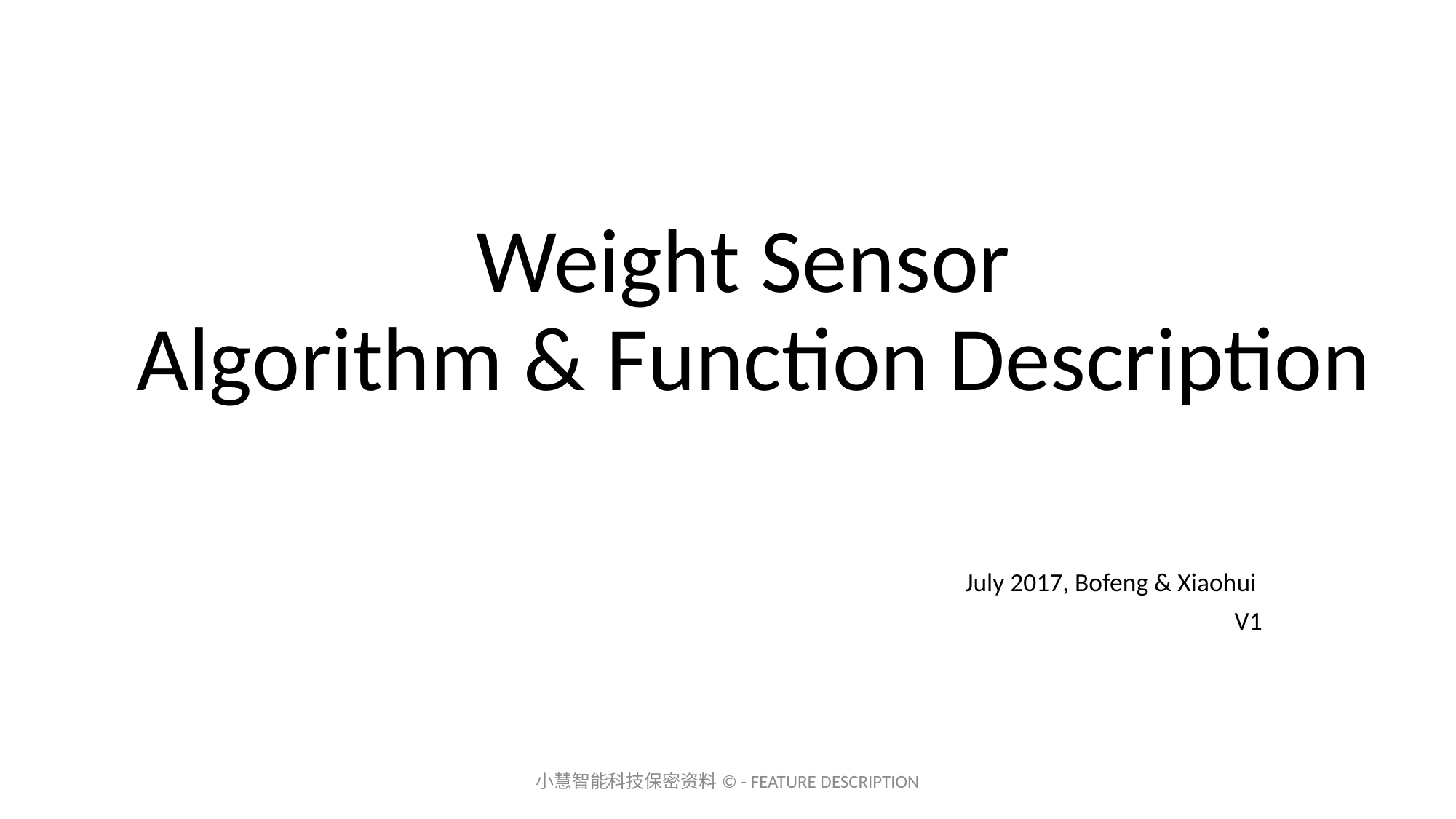

# Weight Sensor Algorithm & Function Description
July 2017, Bofeng & Xiaohui
V1

小慧智能科技保密资料© - FEATURE DESCRIPTION
3